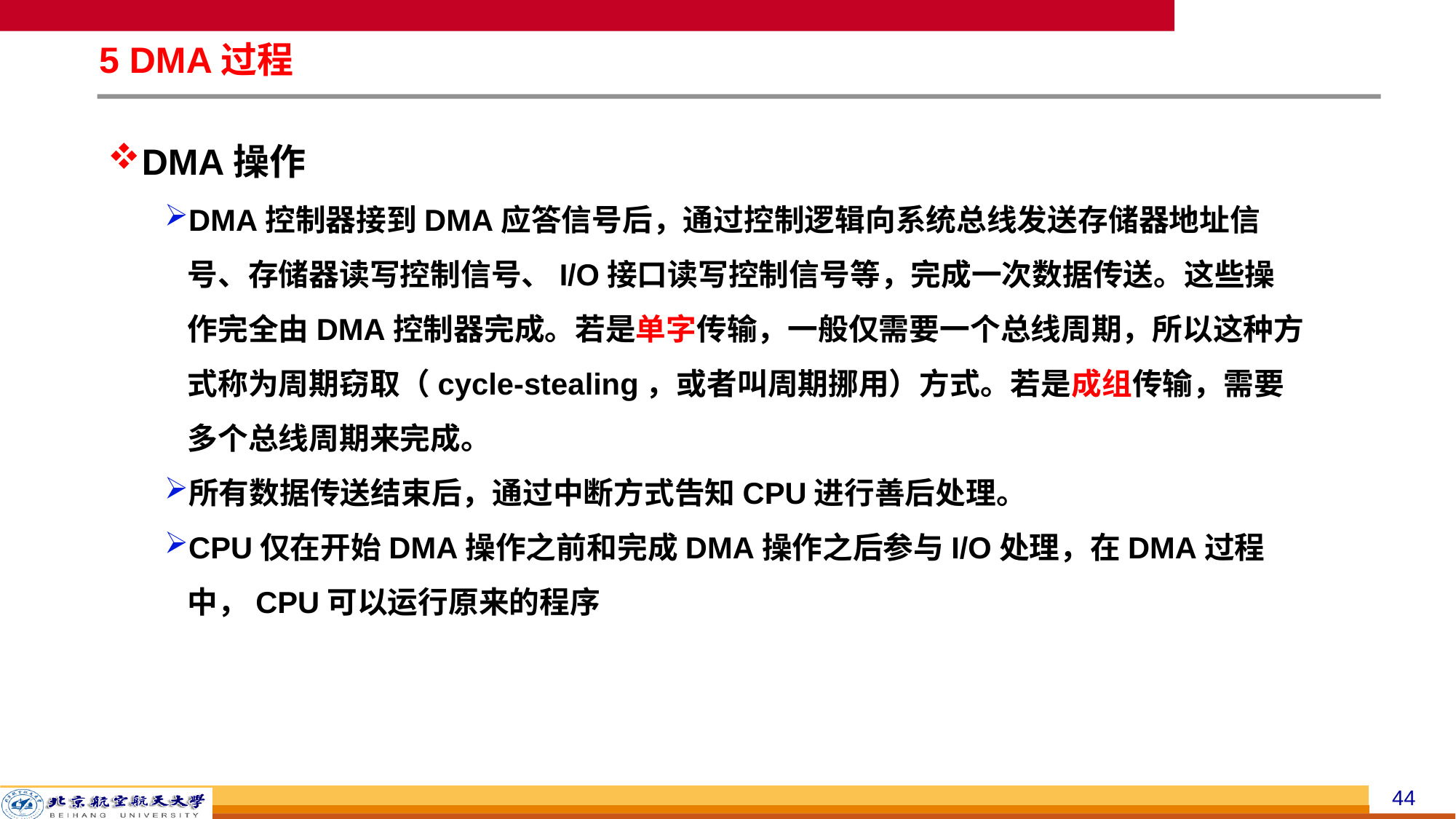

# 5 DMA过程
DMA操作
DMA控制器接到DMA应答信号后，通过控制逻辑向系统总线发送存储器地址信号、存储器读写控制信号、I/O接口读写控制信号等，完成一次数据传送。这些操作完全由DMA控制器完成。若是单字传输，一般仅需要一个总线周期，所以这种方式称为周期窃取（cycle-stealing，或者叫周期挪用）方式。若是成组传输，需要多个总线周期来完成。
所有数据传送结束后，通过中断方式告知CPU进行善后处理。
CPU仅在开始DMA操作之前和完成DMA操作之后参与I/O处理，在DMA过程中，CPU可以运行原来的程序